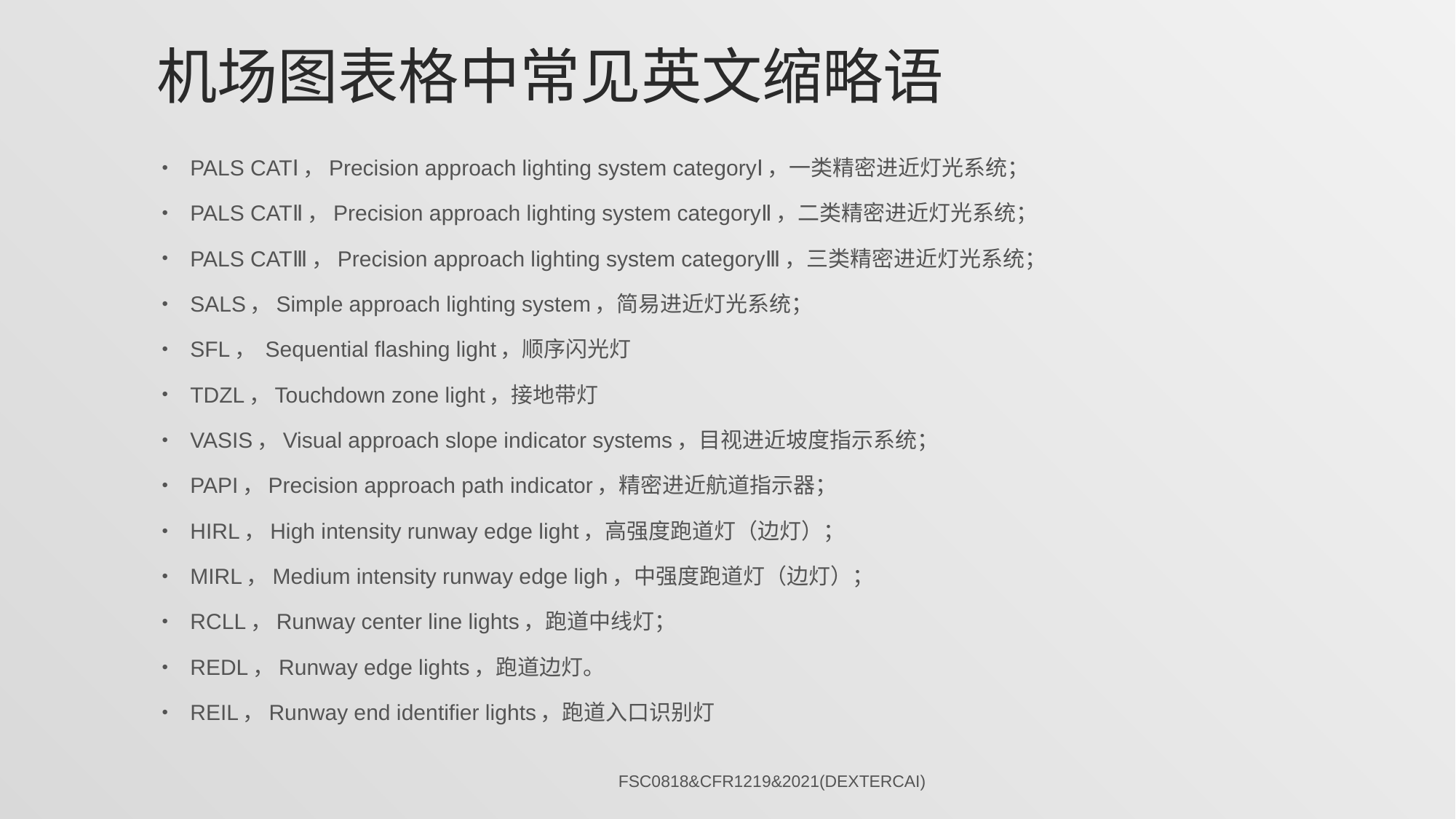

# 机场图表格中常见英文缩略语
PALS CATⅠ，Precision approach lighting system categoryⅠ，一类精密进近灯光系统；
PALS CATⅡ，Precision approach lighting system categoryⅡ，二类精密进近灯光系统；
PALS CATⅢ，Precision approach lighting system categoryⅢ，三类精密进近灯光系统；
SALS，Simple approach lighting system，简易进近灯光系统；
SFL， Sequential flashing light，顺序闪光灯
TDZL，Touchdown zone light，接地带灯
VASIS，Visual approach slope indicator systems，目视进近坡度指示系统；
PAPI，Precision approach path indicator，精密进近航道指示器；
HIRL，High intensity runway edge light，高强度跑道灯（边灯）；
MIRL，Medium intensity runway edge ligh，中强度跑道灯（边灯）；
RCLL，Runway center line lights，跑道中线灯；
REDL，Runway edge lights，跑道边灯。
REIL，Runway end identifier lights，跑道入口识别灯
FSC0818&CFR1219&2021(DexterCai)